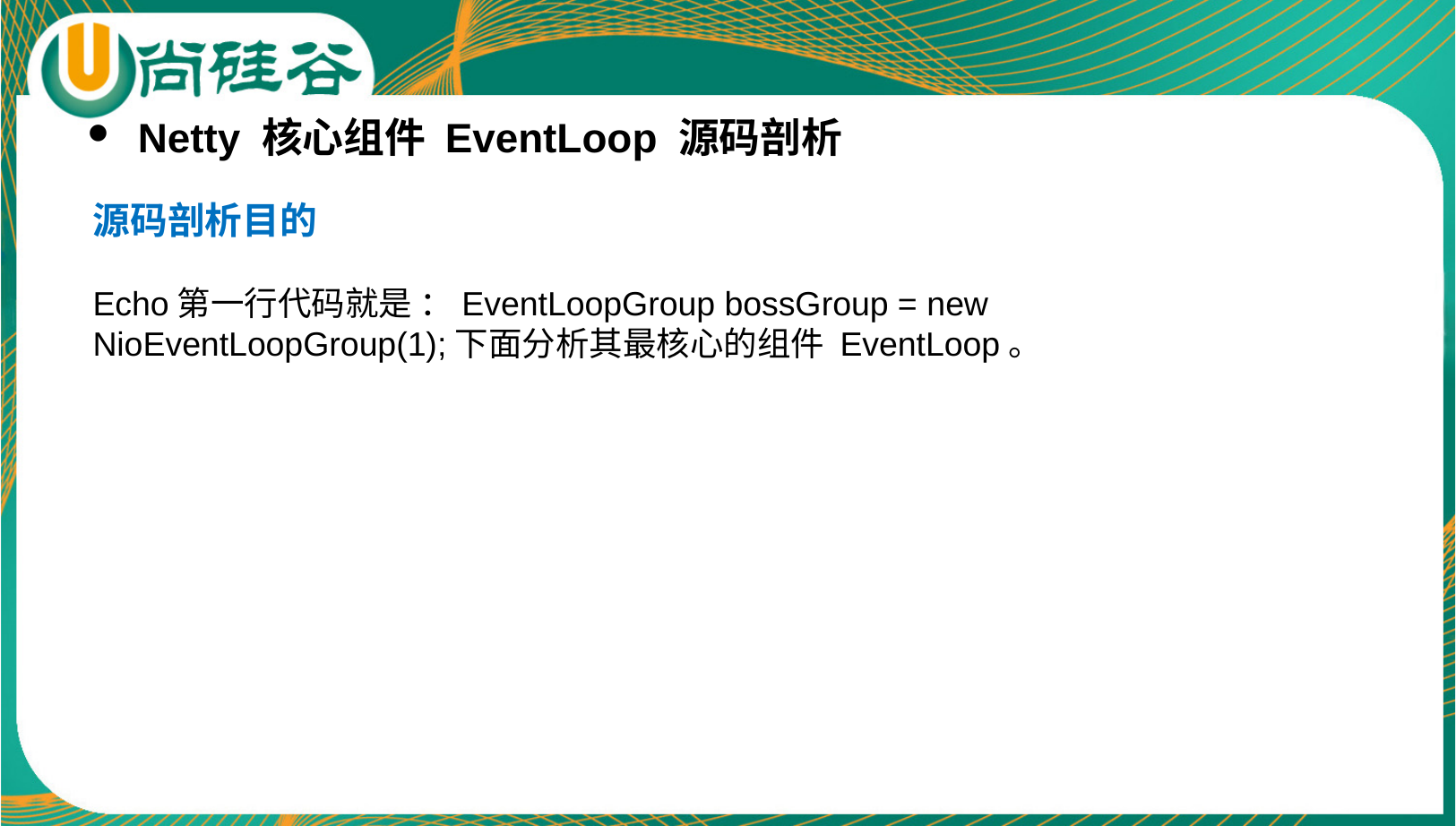

Netty 核心组件 EventLoop 源码剖析
源码剖析目的

Echo第一行代码就是 ：EventLoopGroup bossGroup = new NioEventLoopGroup(1);下面分析其最核心的组件 EventLoop。